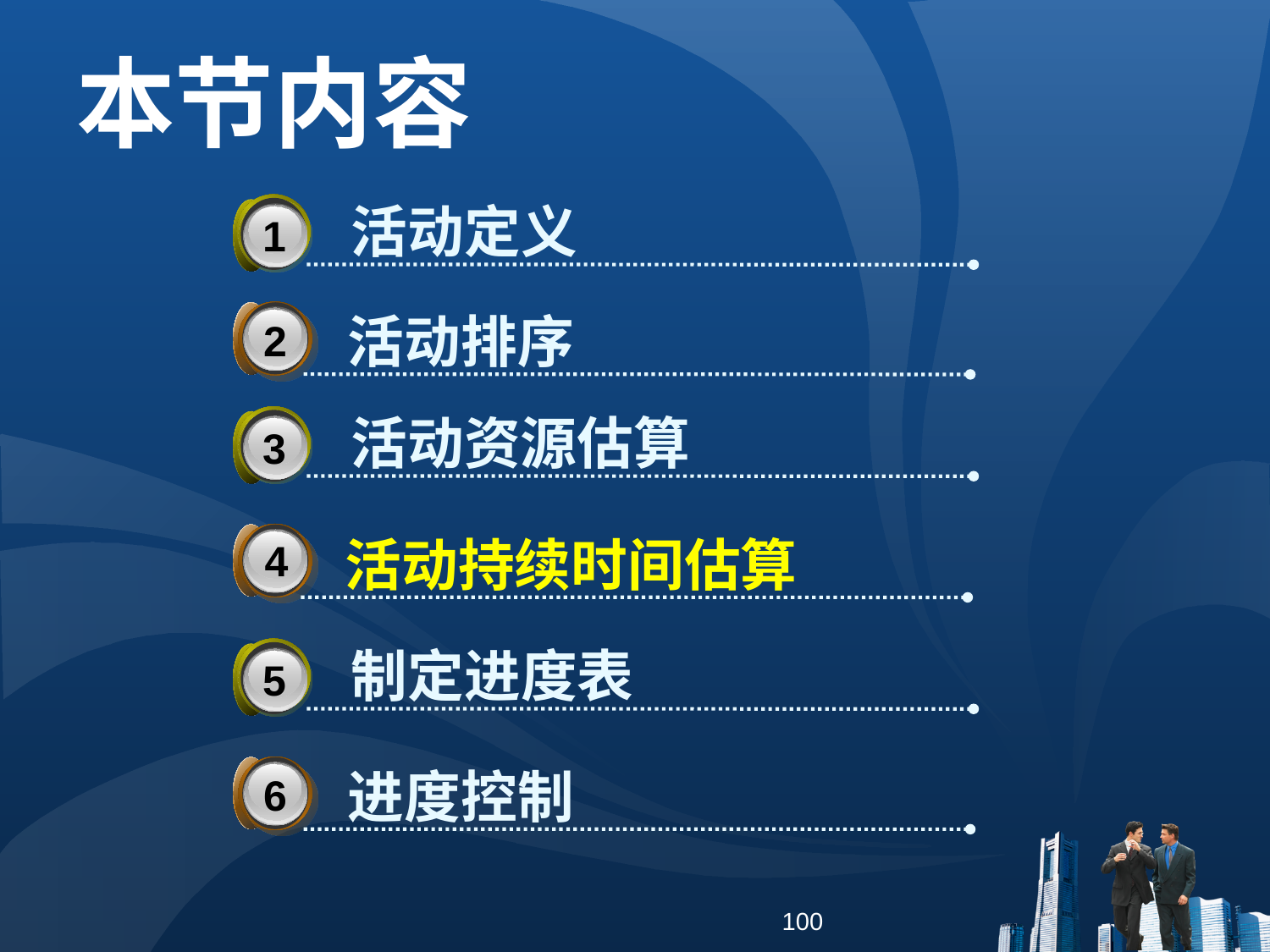

本节内容
活动定义

3

1

活动排序

2

活动资源估算

3

3

活动持续时间估算

4

制定进度表

3

5

进度控制

6

100